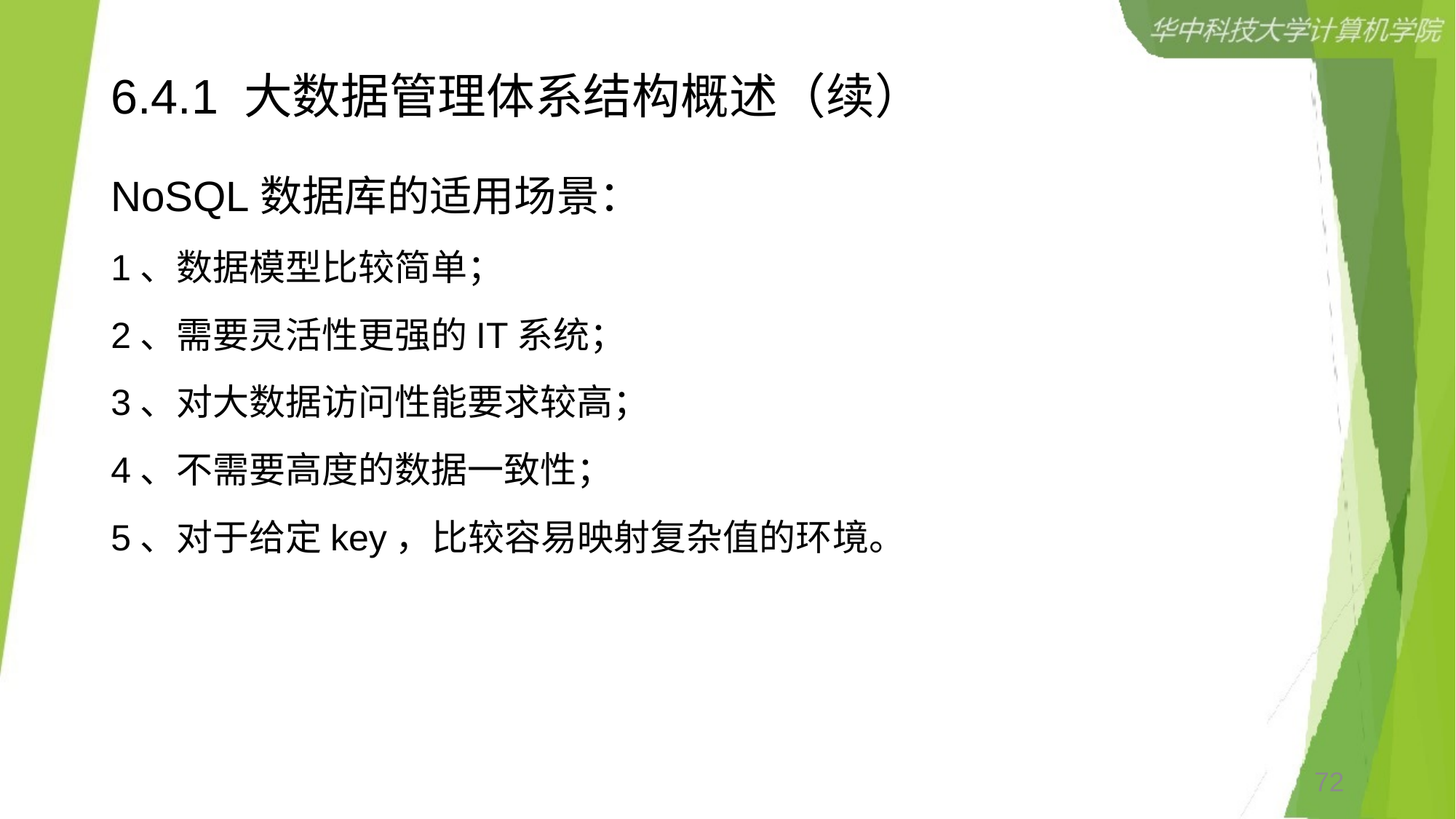

# 6.4.1 大数据管理体系结构概述（续）
NoSQL数据库的适用场景：
1、数据模型比较简单；
2、需要灵活性更强的IT系统；
3、对大数据访问性能要求较高；
4、不需要高度的数据一致性；
5、对于给定key，比较容易映射复杂值的环境。
72